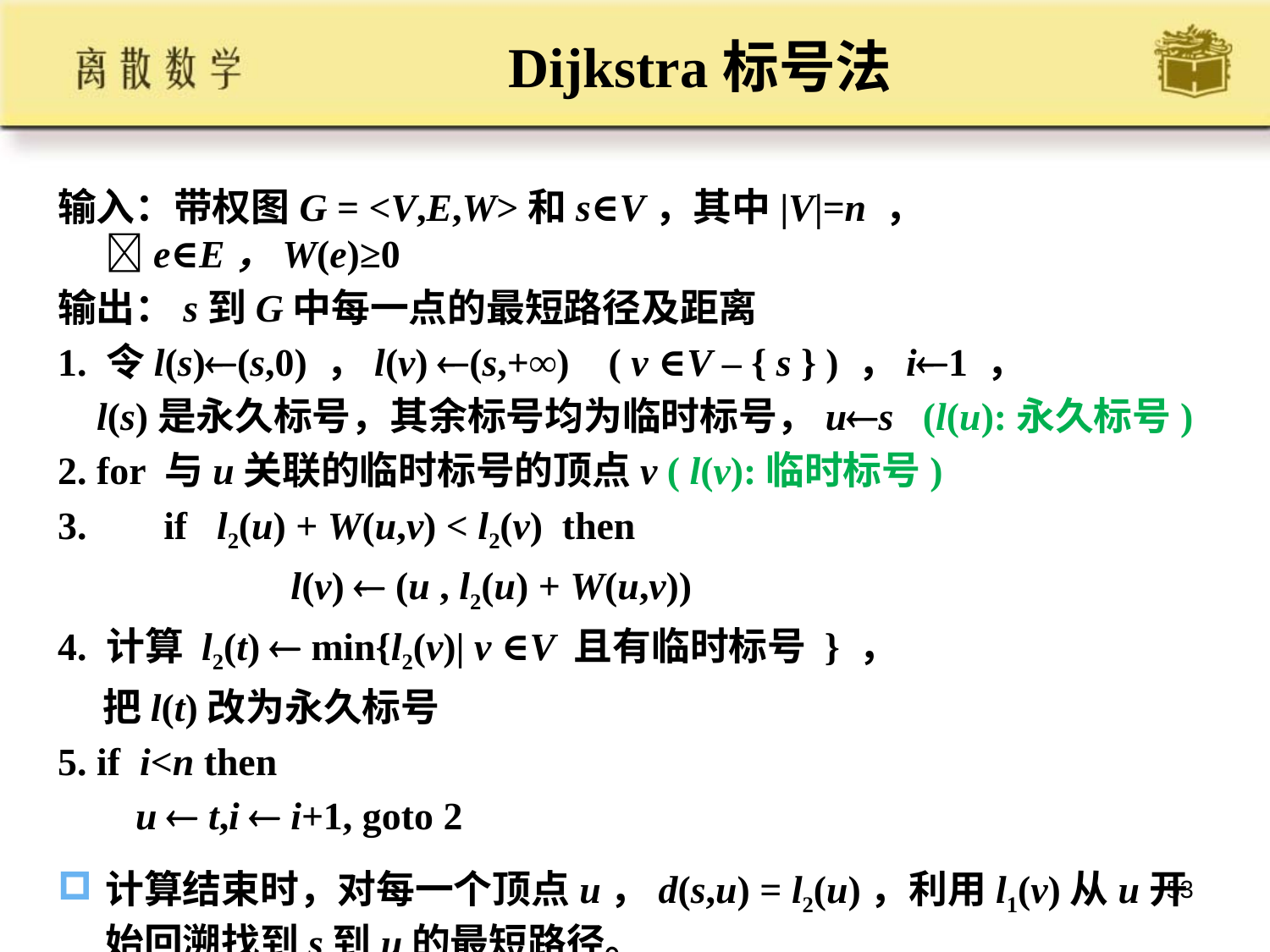

# Dijkstra标号法
输入：带权图G = <V,E,W>和s∈V，其中|V|=n ， ∀e∈E，W(e)≥0
输出：s到G中每一点的最短路径及距离
1. 令l(s)←(s,0) ，l(v) ←(s,+∞)    ( v ∈V – { s } ) ，i←1 ，
    l(s)是永久标号，其余标号均为临时标号，u←s   (l(u):永久标号)
2. for 与u关联的临时标号的顶点v ( l(v):临时标号)
3. 	      if   l2(u) + W(u,v) < l2(v)  then
		      l(v) ← (u , l2(u) + W(u,v))
4. 计算 l2(t) ← min{l2(v)| v ∈V 且有临时标号 } ，
    把l(t)改为永久标号
5. if  i<n then
        u ← t,i ← i+1, goto 2
计算结束时，对每一个顶点u，d(s,u) = l2(u)，利用l1(v)从u开始回溯找到s到u的最短路径。
53